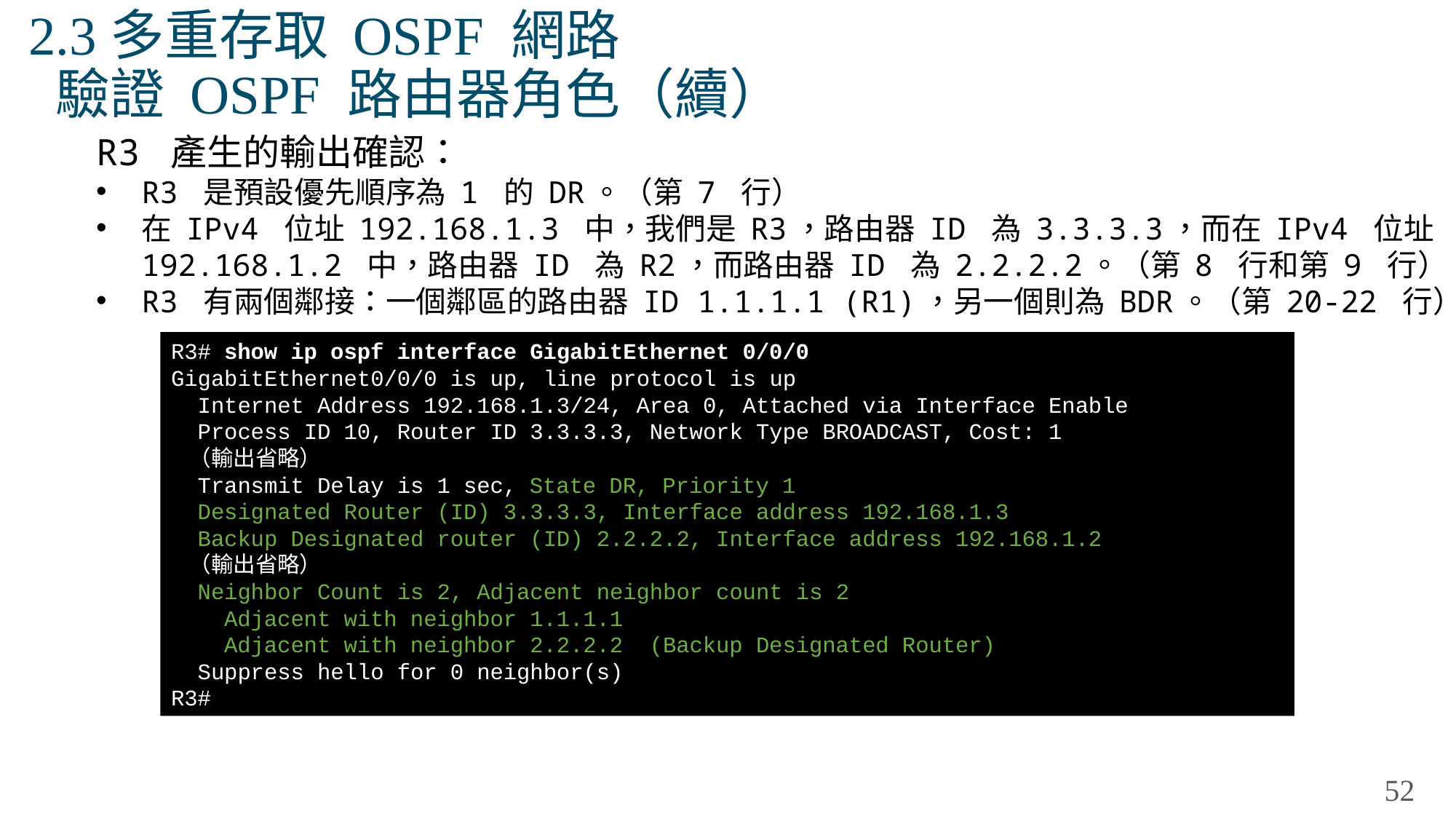

# 2.3多重存取 OSPF 網路 驗證 OSPF 路由器角色（續）
R3 產生的輸出確認：
R3 是預設優先順序為 1 的 DR。（第 7 行）
在 IPv4 位址 192.168.1.3 中，我們是 R3，路由器 ID 為 3.3.3.3，而在 IPv4 位址 192.168.1.2 中，路由器 ID 為 R2，而路由器 ID 為 2.2.2.2。（第 8 行和第 9 行）
R3 有兩個鄰接：一個鄰區的路由器 ID 1.1.1.1 (R1)，另一個則為 BDR。（第 20-22 行）
R3# show ip ospf interface GigabitEthernet 0/0/0
GigabitEthernet0/0/0 is up, line protocol is up
  Internet Address 192.168.1.3/24, Area 0, Attached via Interface Enable
  Process ID 10, Router ID 3.3.3.3, Network Type BROADCAST, Cost: 1
  （輸出省略）
  Transmit Delay is 1 sec, State DR, Priority 1
  Designated Router (ID) 3.3.3.3, Interface address 192.168.1.3
  Backup Designated router (ID) 2.2.2.2, Interface address 192.168.1.2
  （輸出省略）
  Neighbor Count is 2, Adjacent neighbor count is 2
    Adjacent with neighbor 1.1.1.1
    Adjacent with neighbor 2.2.2.2  (Backup Designated Router)
  Suppress hello for 0 neighbor(s)
R3#
52